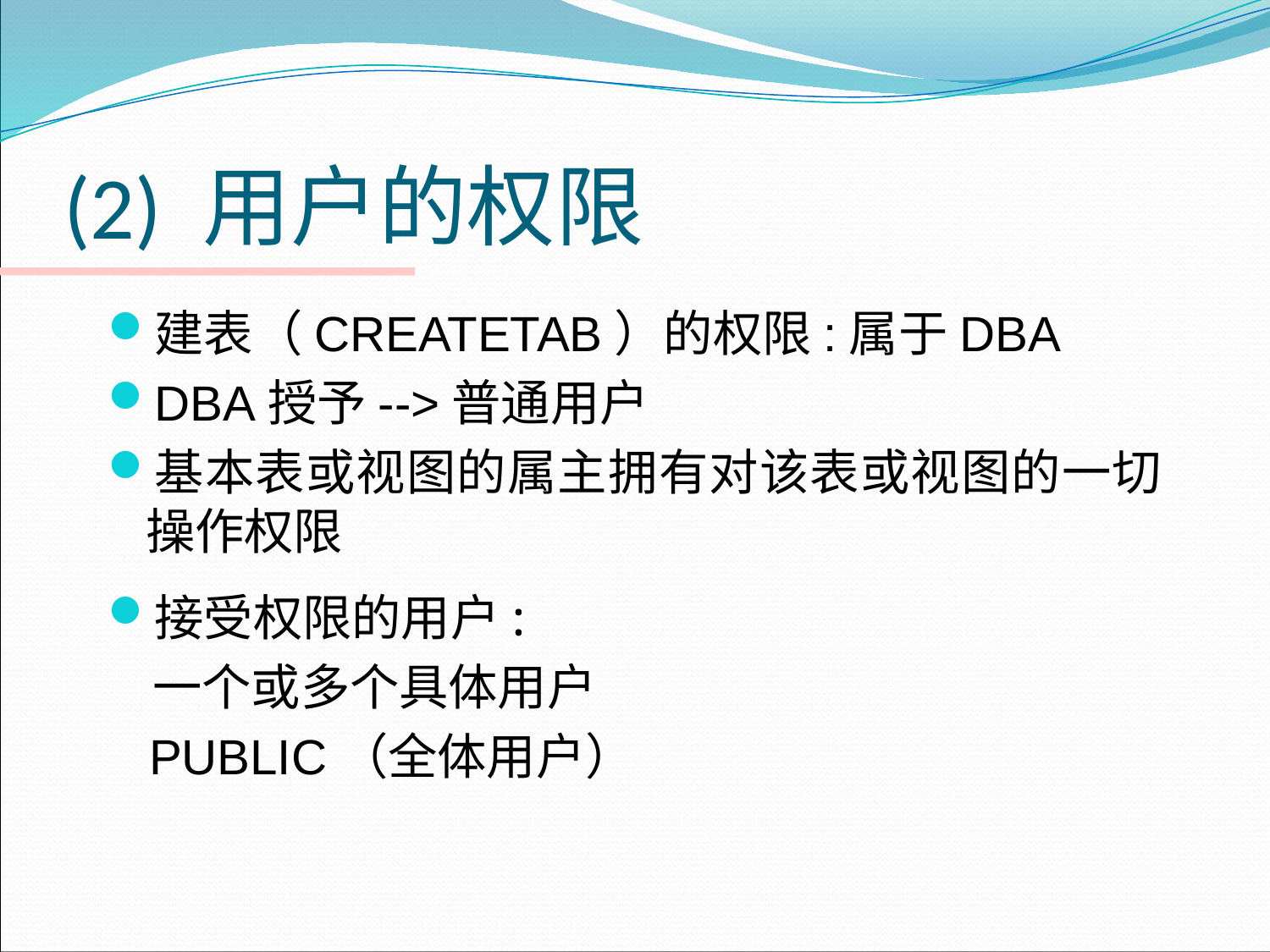

# (2) 用户的权限
建表（CREATETAB）的权限:属于DBA
DBA授予-->普通用户
基本表或视图的属主拥有对该表或视图的一切操作权限
接受权限的用户:
   一个或多个具体用户
   PUBLIC（全体用户）

463